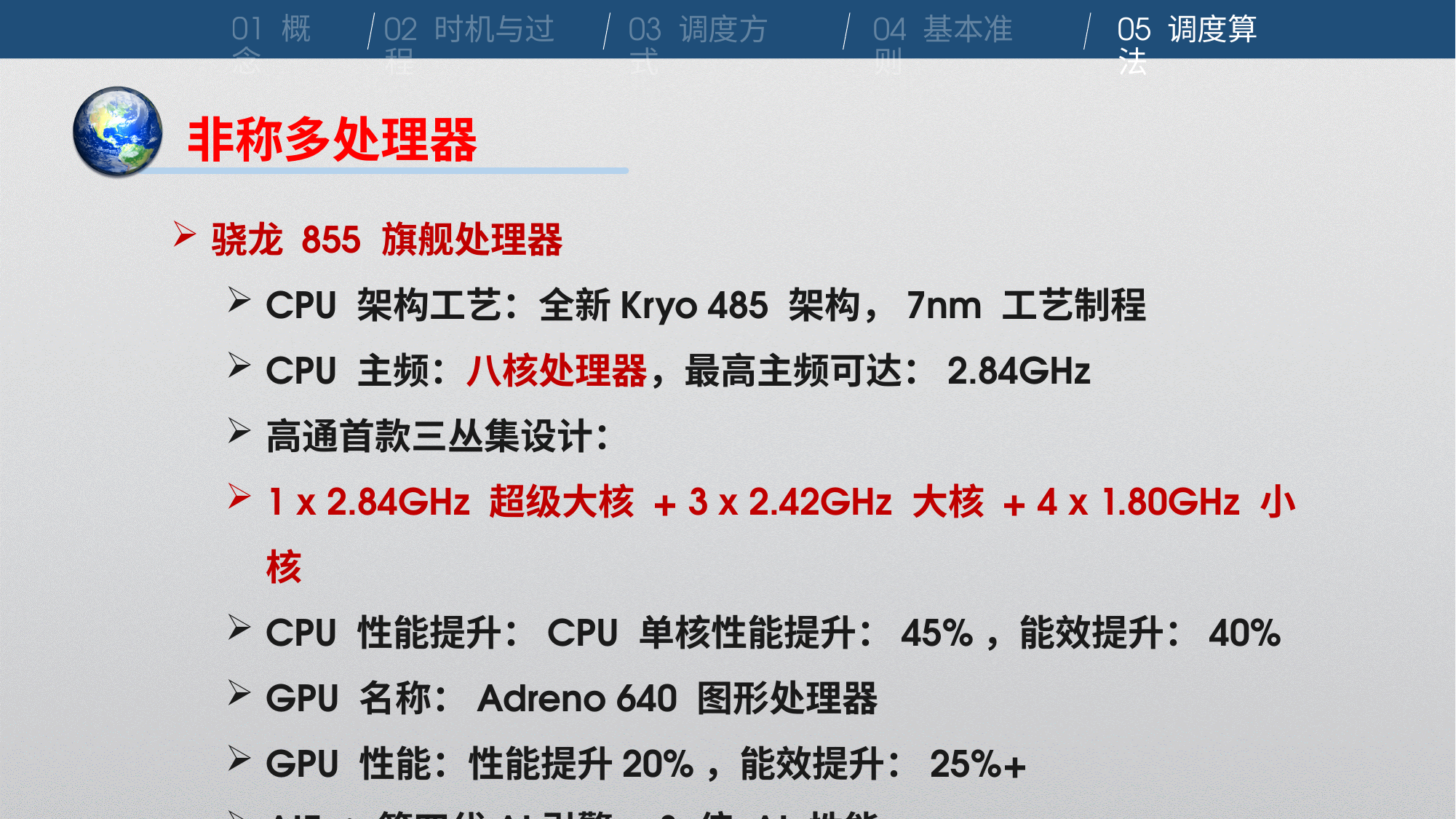

01 概念
02 时机与过程
03 调度方式
04 基本准则
05 调度算法
非称多处理器
骁龙 855 旗舰处理器
CPU 架构工艺：全新Kryo 485 架构，7nm 工艺制程
CPU 主频：八核处理器，最高主频可达：2.84GHz
高通首款三丛集设计：
1 x 2.84GHz 超级大核 + 3 x 2.42GHz 大核 + 4 x 1.80GHz 小核
CPU 性能提升：CPU 单核性能提升：45%，能效提升：40%
GPU 名称：Adreno 640 图形处理器
GPU 性能：性能提升20%，能效提升：25%+
AIE ：第四代AI引擎，3 倍 AI 性能